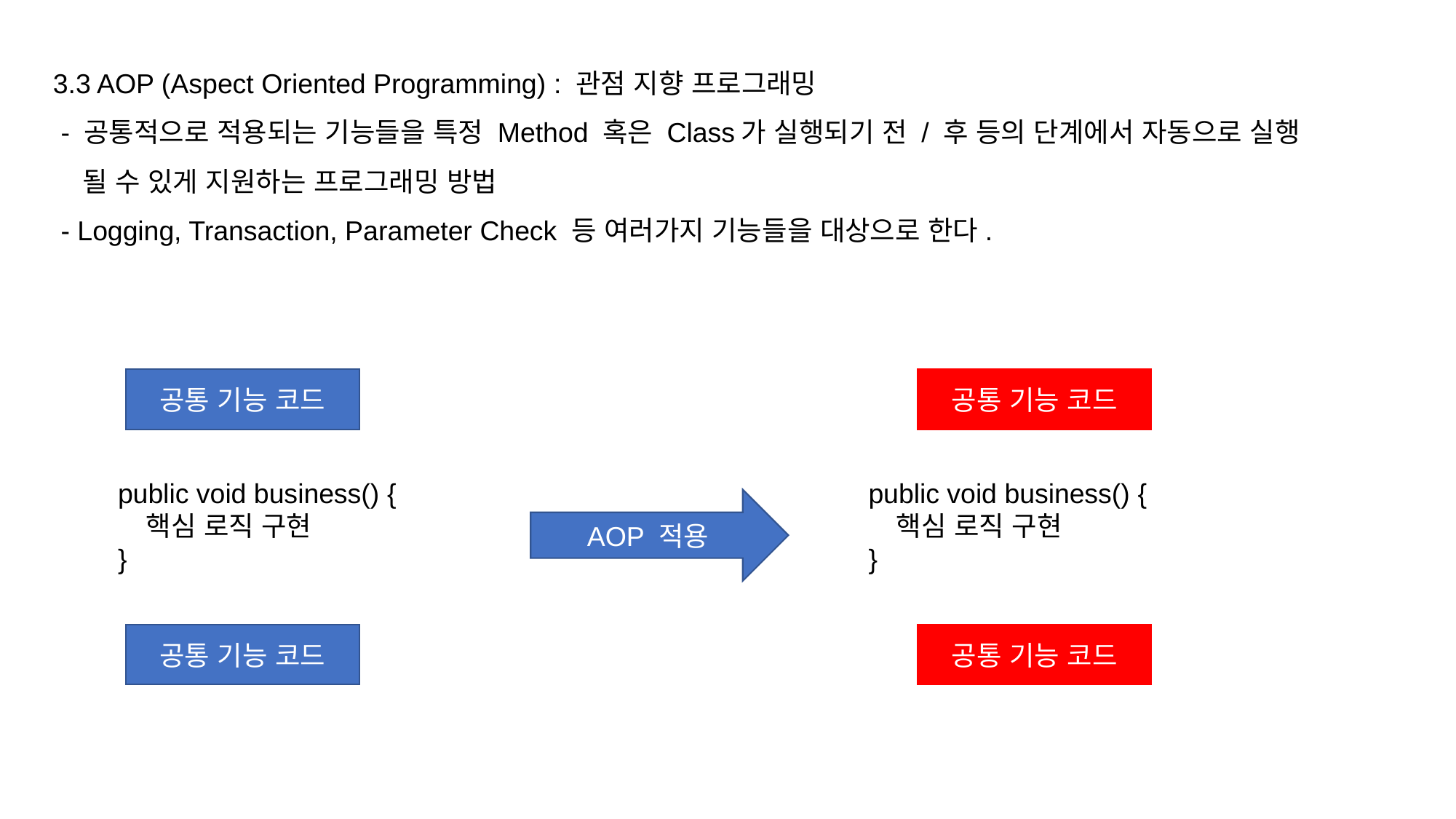

3.3 AOP (Aspect Oriented Programming) : 관점 지향 프로그래밍
 - 공통적으로 적용되는 기능들을 특정 Method 혹은 Class가 실행되기 전 / 후 등의 단계에서 자동으로 실행
   될 수 있게 지원하는 프로그래밍 방법
 - Logging, Transaction, Parameter Check 등 여러가지 기능들을 대상으로 한다.
공통 기능 코드
공통 기능 코드
public void business() {
   핵심 로직 구현
}
public void business() {
   핵심 로직 구현
}
AOP 적용
공통 기능 코드
공통 기능 코드